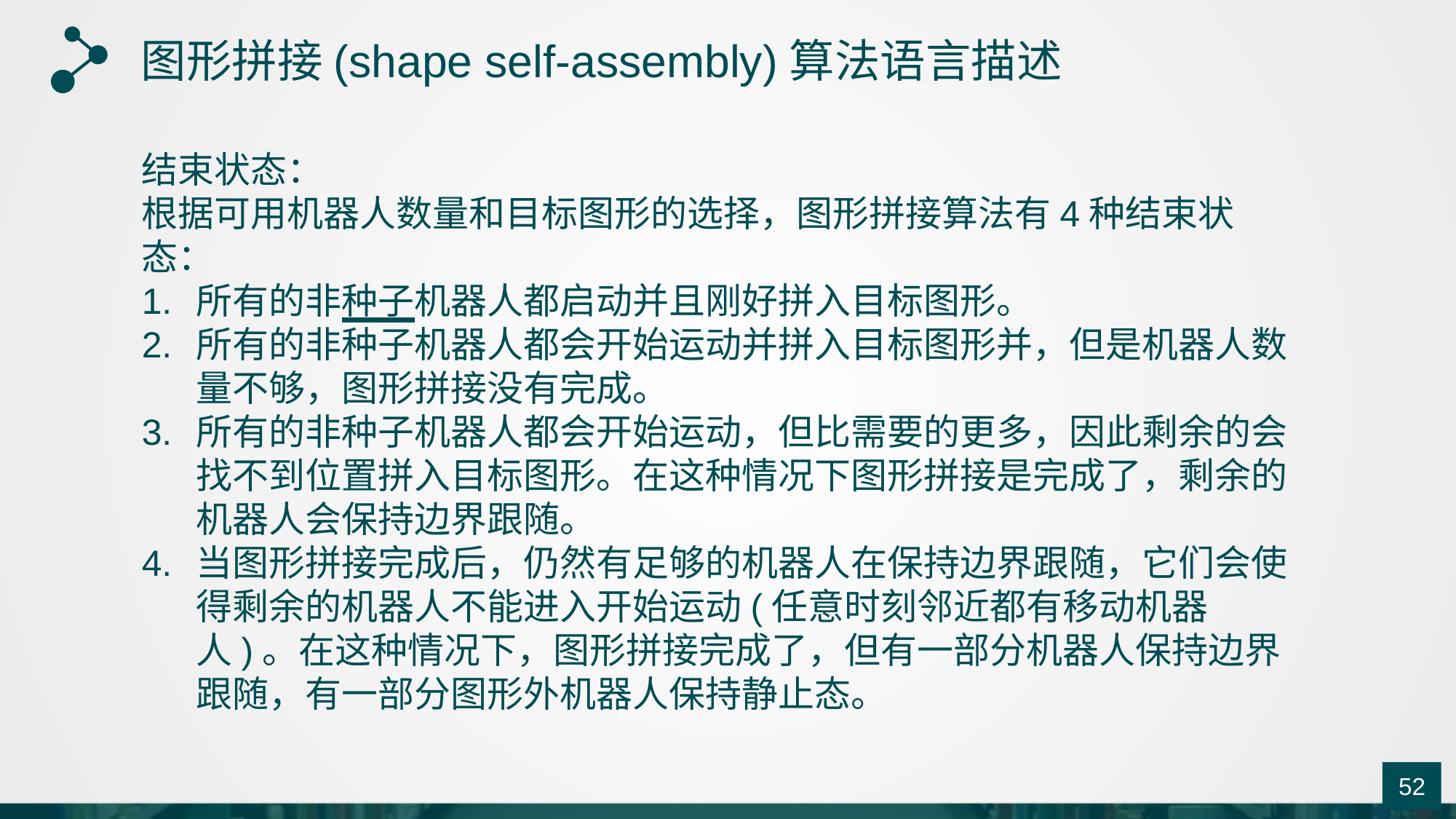

图形拼接(shape self-assembly)算法语言描述
结束状态：
根据可用机器人数量和目标图形的选择，图形拼接算法有4种结束状态：
所有的非种子机器人都启动并且刚好拼入目标图形。
所有的非种子机器人都会开始运动并拼入目标图形并，但是机器人数量不够，图形拼接没有完成。
所有的非种子机器人都会开始运动，但比需要的更多，因此剩余的会找不到位置拼入目标图形。在这种情况下图形拼接是完成了，剩余的机器人会保持边界跟随。
当图形拼接完成后，仍然有足够的机器人在保持边界跟随，它们会使得剩余的机器人不能进入开始运动(任意时刻邻近都有移动机器人)。在这种情况下，图形拼接完成了，但有一部分机器人保持边界跟随，有一部分图形外机器人保持静止态。